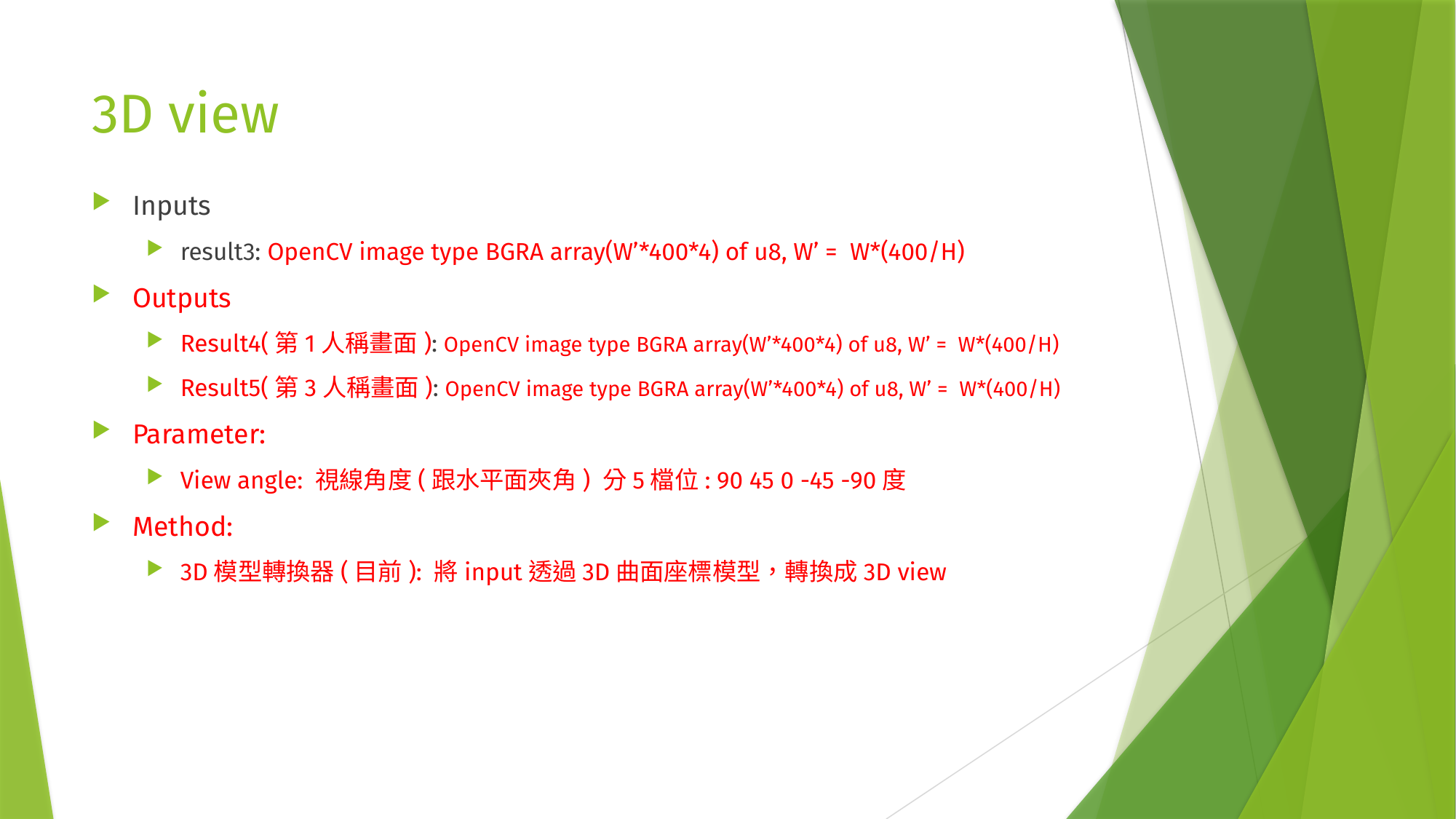

# 3D view
Inputs
result3: OpenCV image type BGRA array(W’*400*4) of u8, W’ =  W*(400/H)
Outputs
Result4(第1人稱畫面): OpenCV image type BGRA array(W’*400*4) of u8, W’ =  W*(400/H)
Result5(第3人稱畫面): OpenCV image type BGRA array(W’*400*4) of u8, W’ =  W*(400/H)
Parameter:
View angle: 視線角度(跟水平面夾角) 分5檔位: 90 45 0 -45 -90度
Method:
3D模型轉換器(目前): 將input透過3D曲面座標模型，轉換成3D view